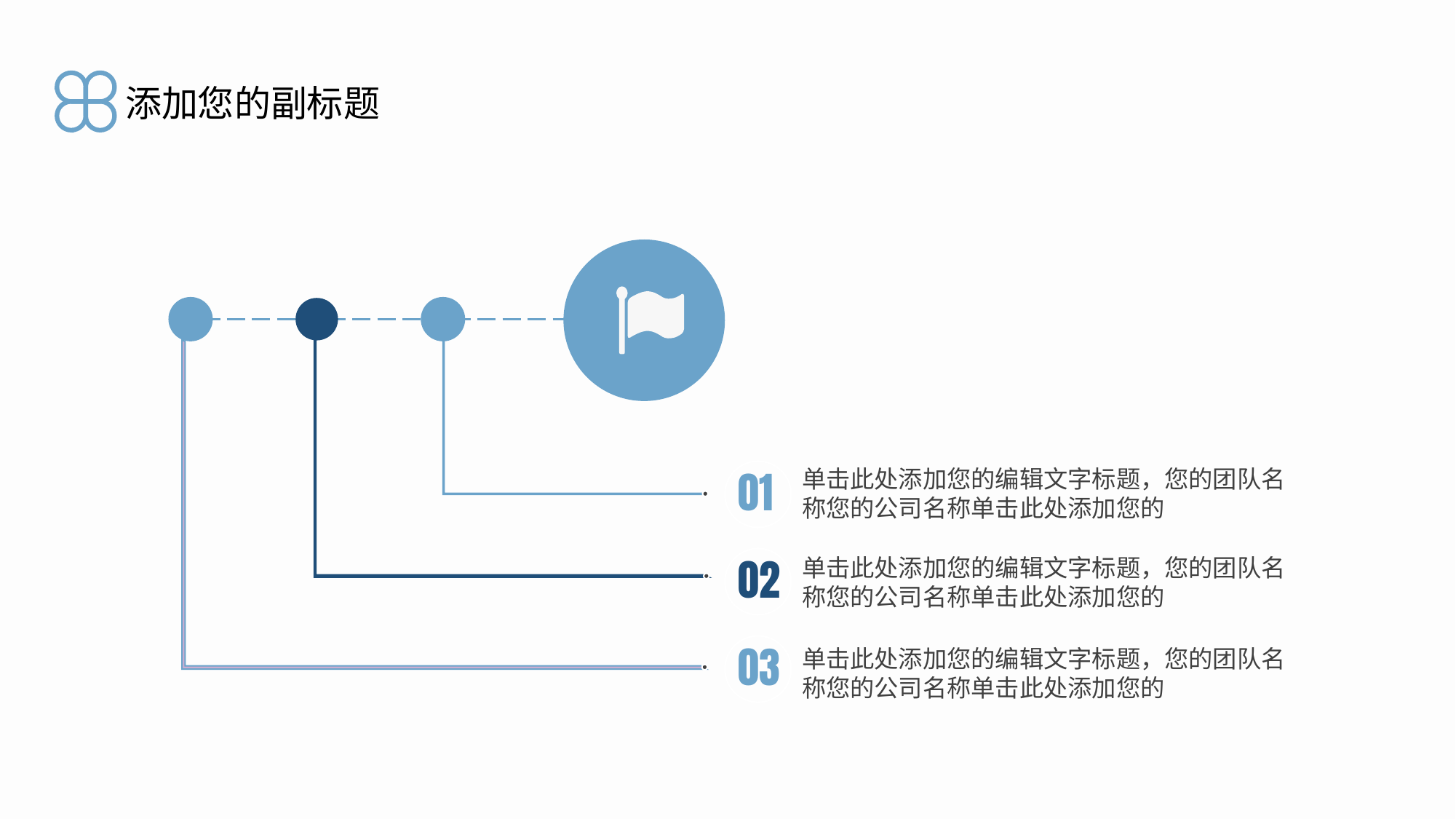

添加您的副标题

单击此处添加您的编辑文字标题，您的团队名称您的公司名称单击此处添加您的

01

单击此处添加您的编辑文字标题，您的团队名称您的公司名称单击此处添加您的

02

03
单击此处添加您的编辑文字标题，您的团队名称您的公司名称单击此处添加您的